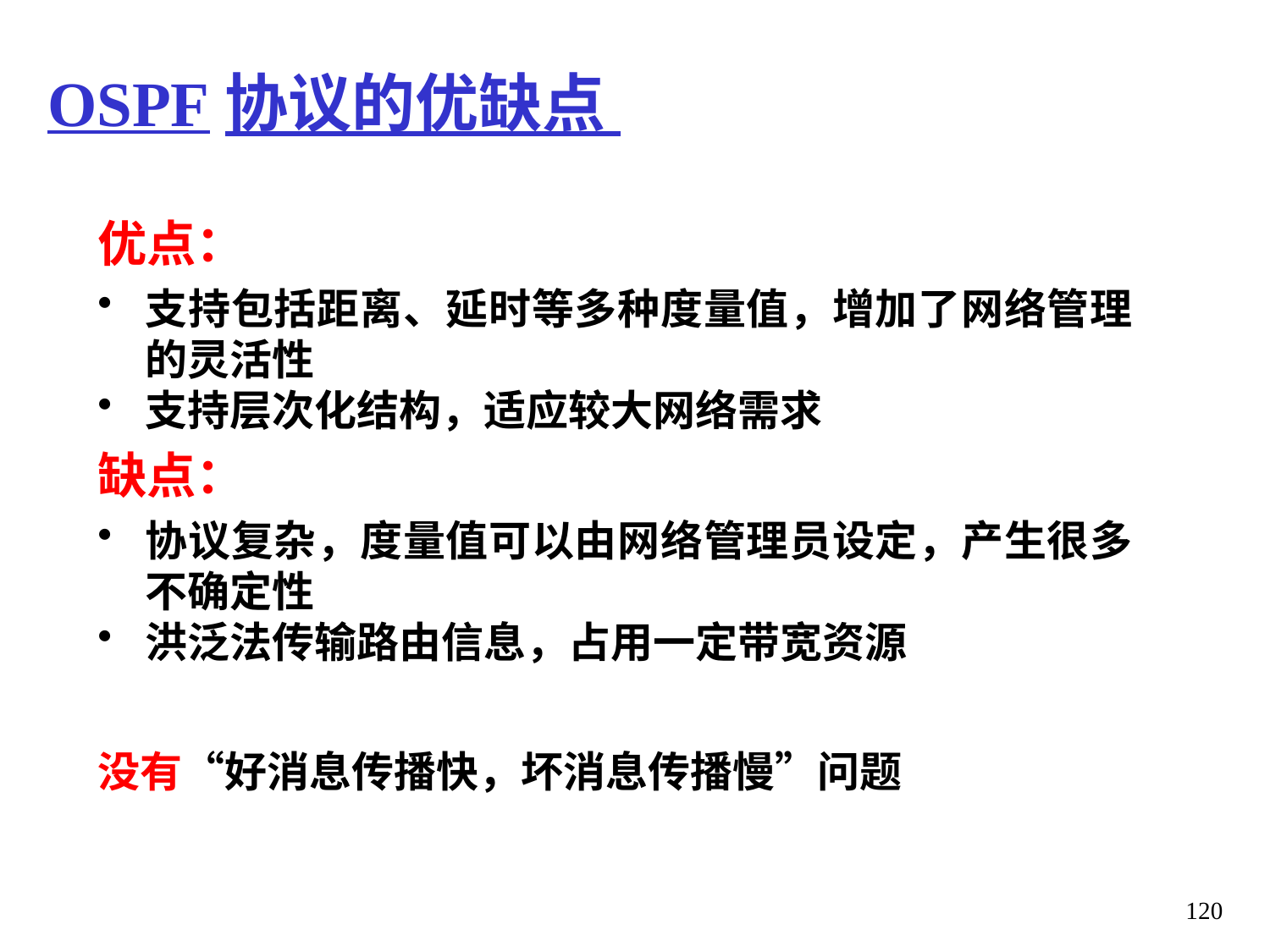

# OSPF协议的优缺点
优点：
支持包括距离、延时等多种度量值，增加了网络管理的灵活性
支持层次化结构，适应较大网络需求
缺点：
协议复杂，度量值可以由网络管理员设定，产生很多不确定性
洪泛法传输路由信息，占用一定带宽资源

没有“好消息传播快，坏消息传播慢”问题
120